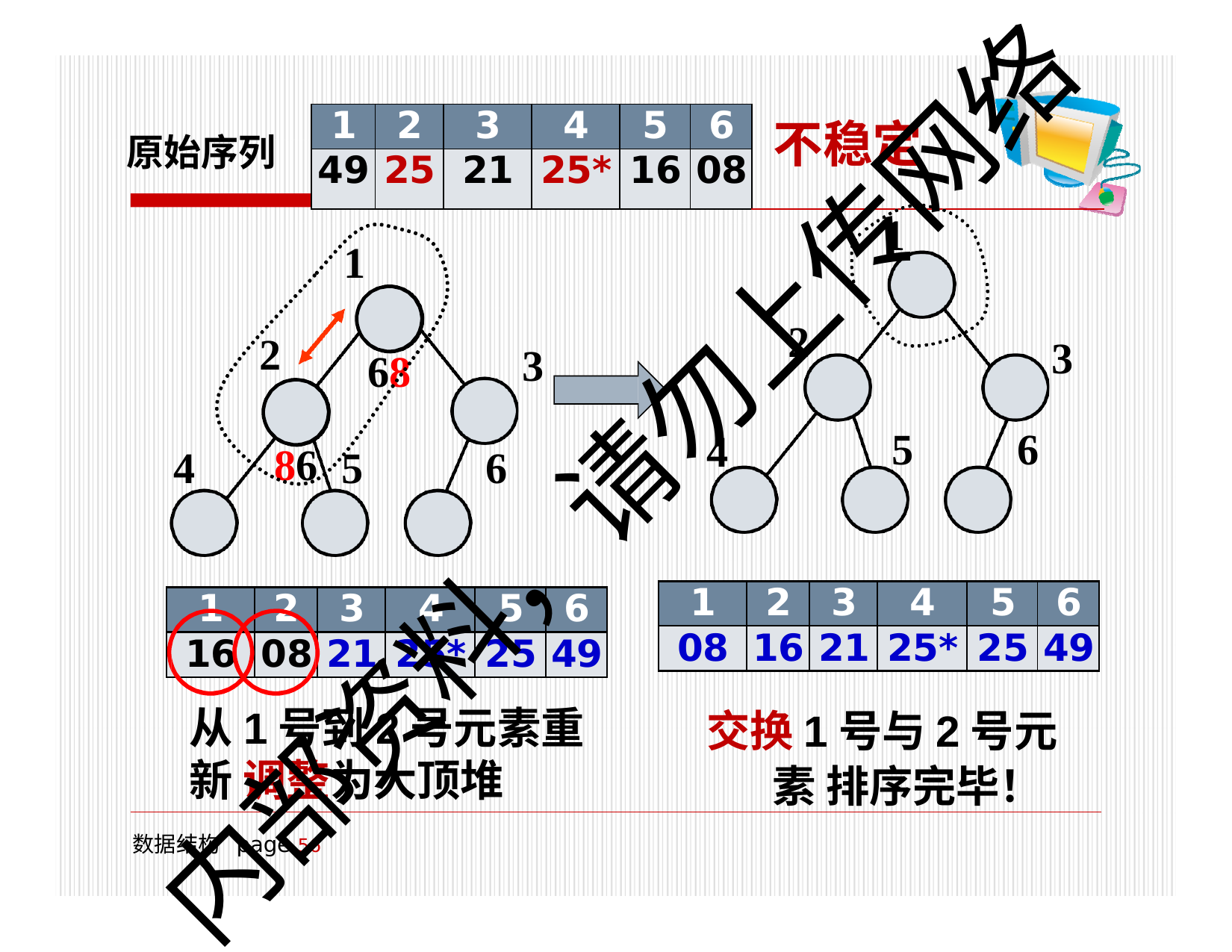

| 1 | 2 | 3 | 4 | 5 | 6 | 不稳定 |
| --- | --- | --- | --- | --- | --- | --- |
| 49 | 25 | 21 | 25\* | 16 | 08 |  |
# 原始序列

1
08

1

1068
2
2
0186
3
3
21
6
21
5	6
25	49
16

4
25*
4
25*
内部资料，请勿上传网络
5
25	49
| 1 | 2 | 3 | 4 | 5 | 6 |
| --- | --- | --- | --- | --- | --- |
| 08 | 16 | 21 | 25\* | 25 | 49 |
| 1 | 2 | 3 | 4 | 5 | 6 |
| --- | --- | --- | --- | --- | --- |
| 16 | 08 | 21 | 25\* | 25 | 49 |

交换1号与2号元素 排序完毕！
从1号到2号元素重新 调整为大顶堆
数据结构 page 56